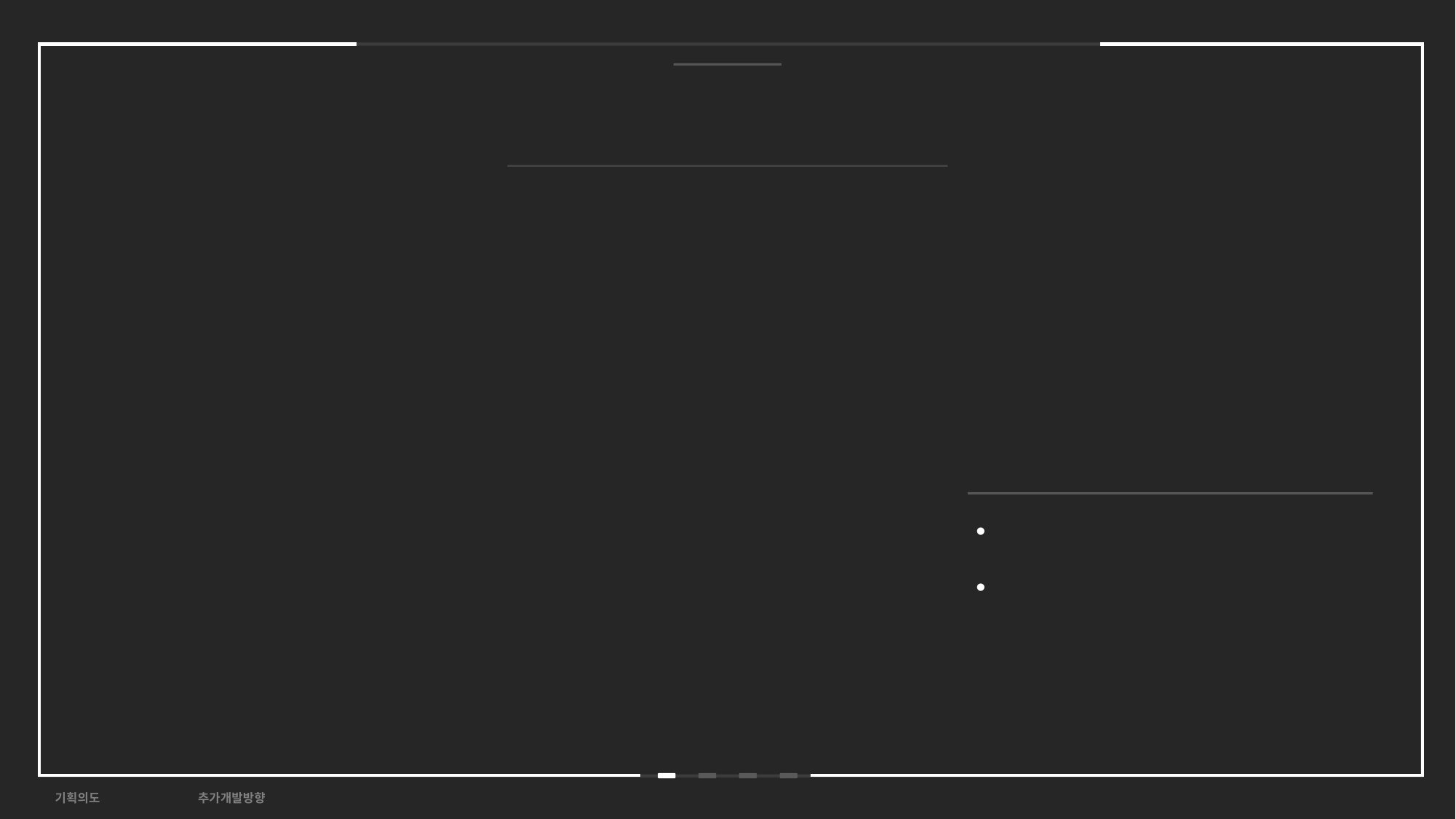

사이트 구현
# 사이트 구현
Font & Color
구현 페이지 요소 & 기술

기획의도      사이트구현      추가개발방향
8